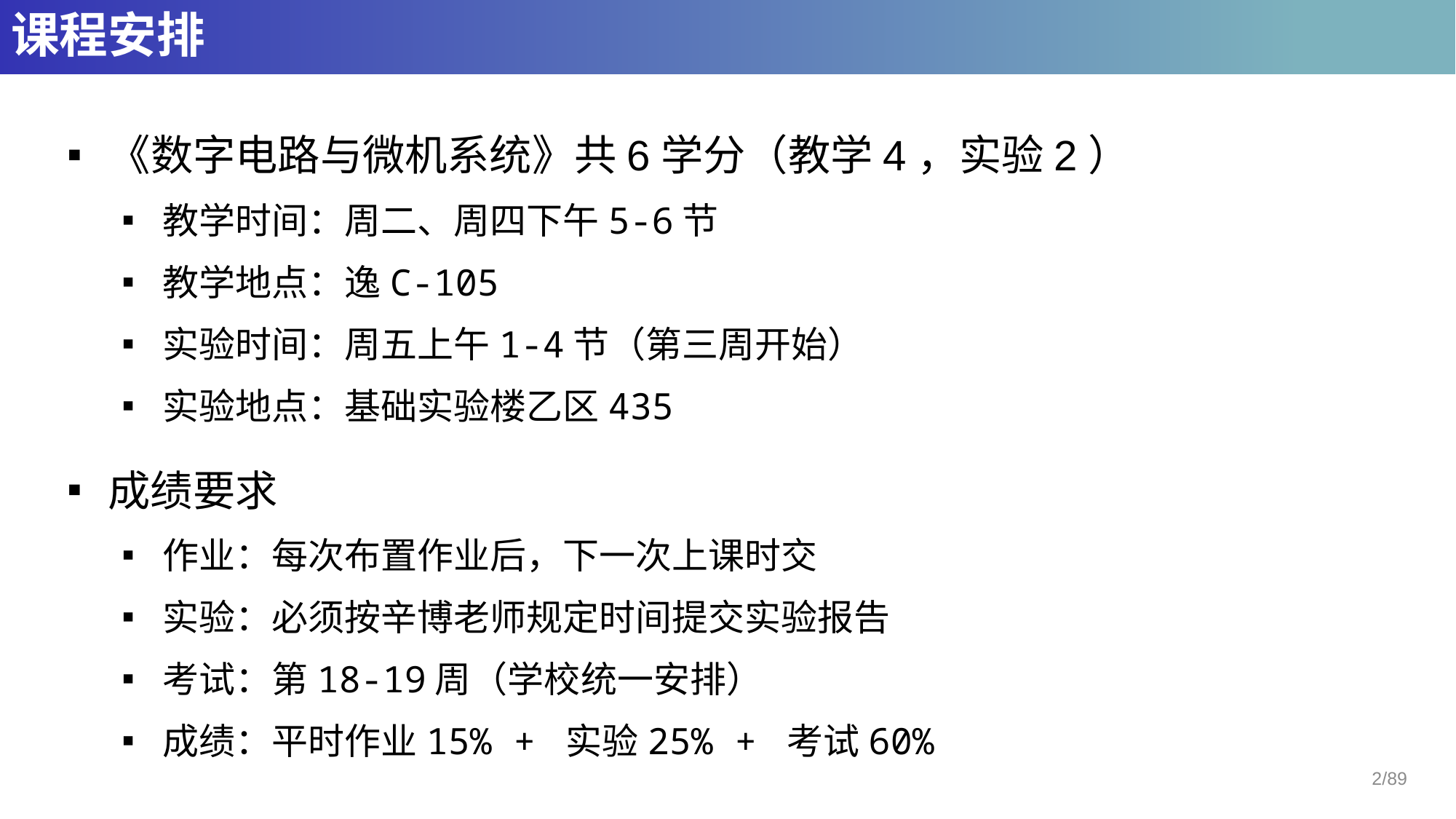

# 课程安排
《数字电路与微机系统》共6学分（教学4，实验2）
教学时间：周二、周四下午5-6节
教学地点：逸C-105
实验时间：周五上午1-4节（第三周开始）
实验地点：基础实验楼乙区435
成绩要求
作业：每次布置作业后，下一次上课时交
实验：必须按辛博老师规定时间提交实验报告
考试：第18-19周（学校统一安排）
成绩：平时作业15% + 实验25% + 考试60%
2/89